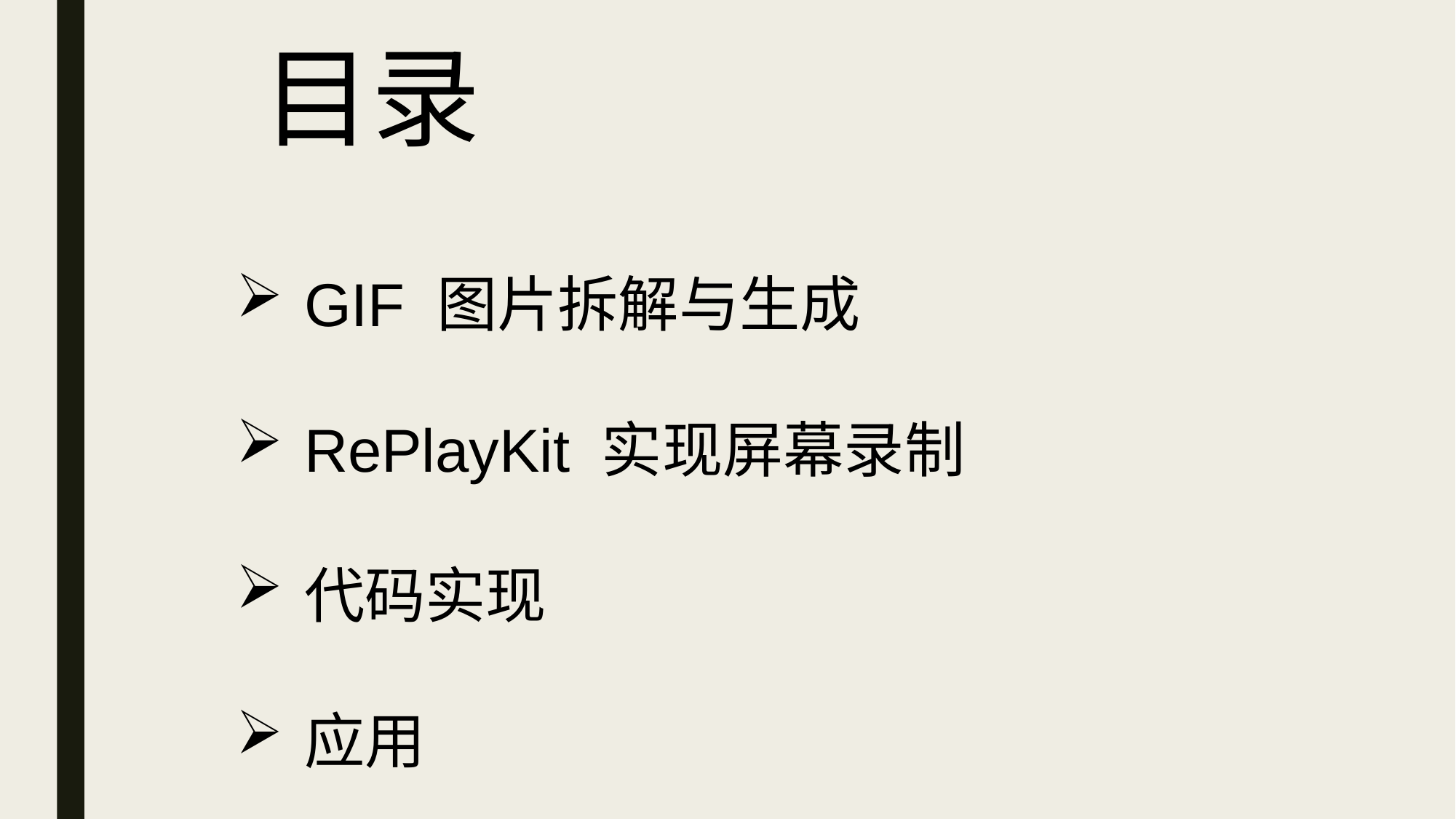

目录
GIF 图片拆解与生成
RePlayKit 实现屏幕录制
代码实现
应用